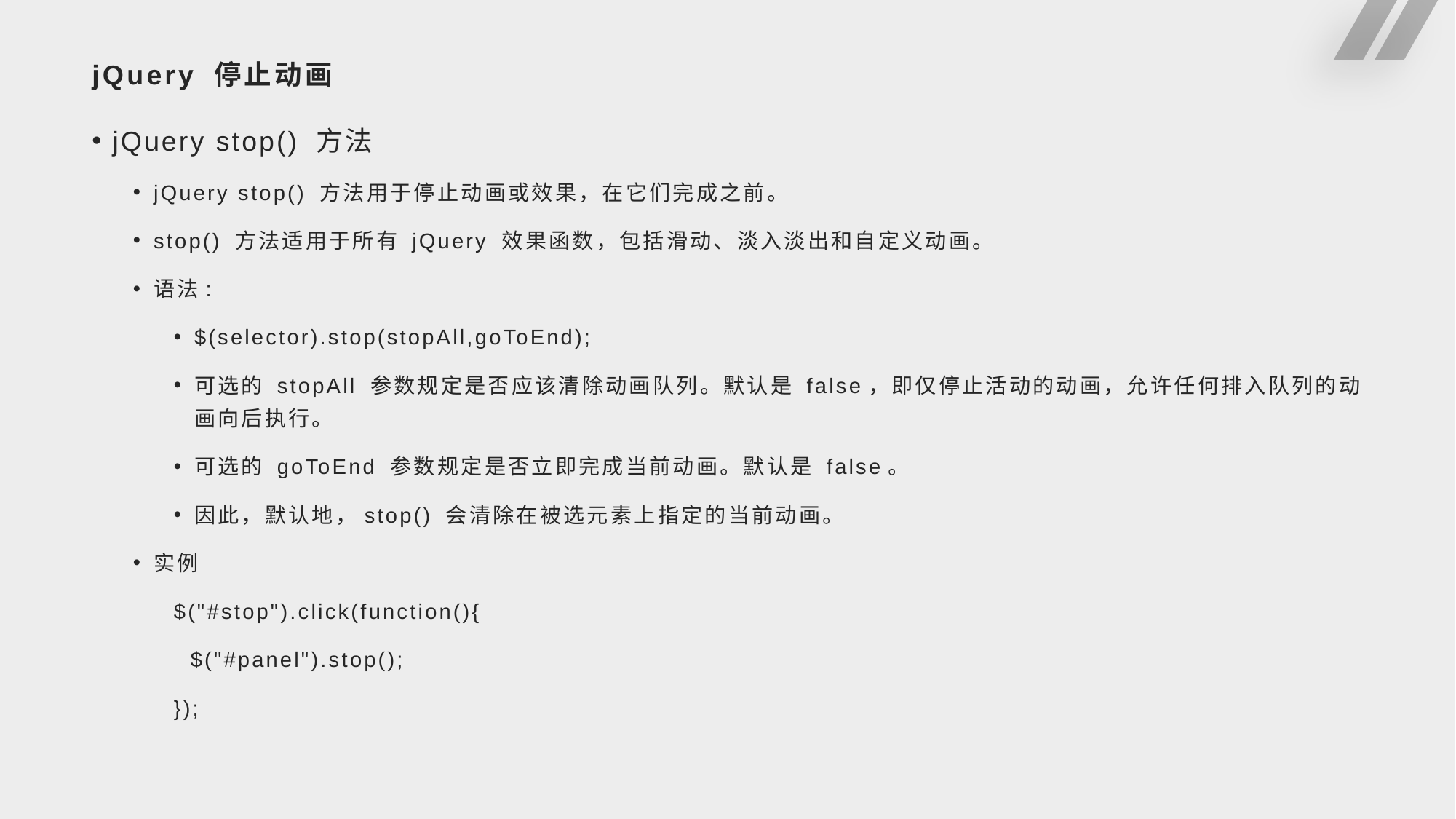

# jQuery 停止动画
jQuery stop() 方法
jQuery stop() 方法用于停止动画或效果，在它们完成之前。
stop() 方法适用于所有 jQuery 效果函数，包括滑动、淡入淡出和自定义动画。
语法:
$(selector).stop(stopAll,goToEnd);
可选的 stopAll 参数规定是否应该清除动画队列。默认是 false，即仅停止活动的动画，允许任何排入队列的动画向后执行。
可选的 goToEnd 参数规定是否立即完成当前动画。默认是 false。
因此，默认地，stop() 会清除在被选元素上指定的当前动画。
实例
$("#stop").click(function(){
  $("#panel").stop();
});